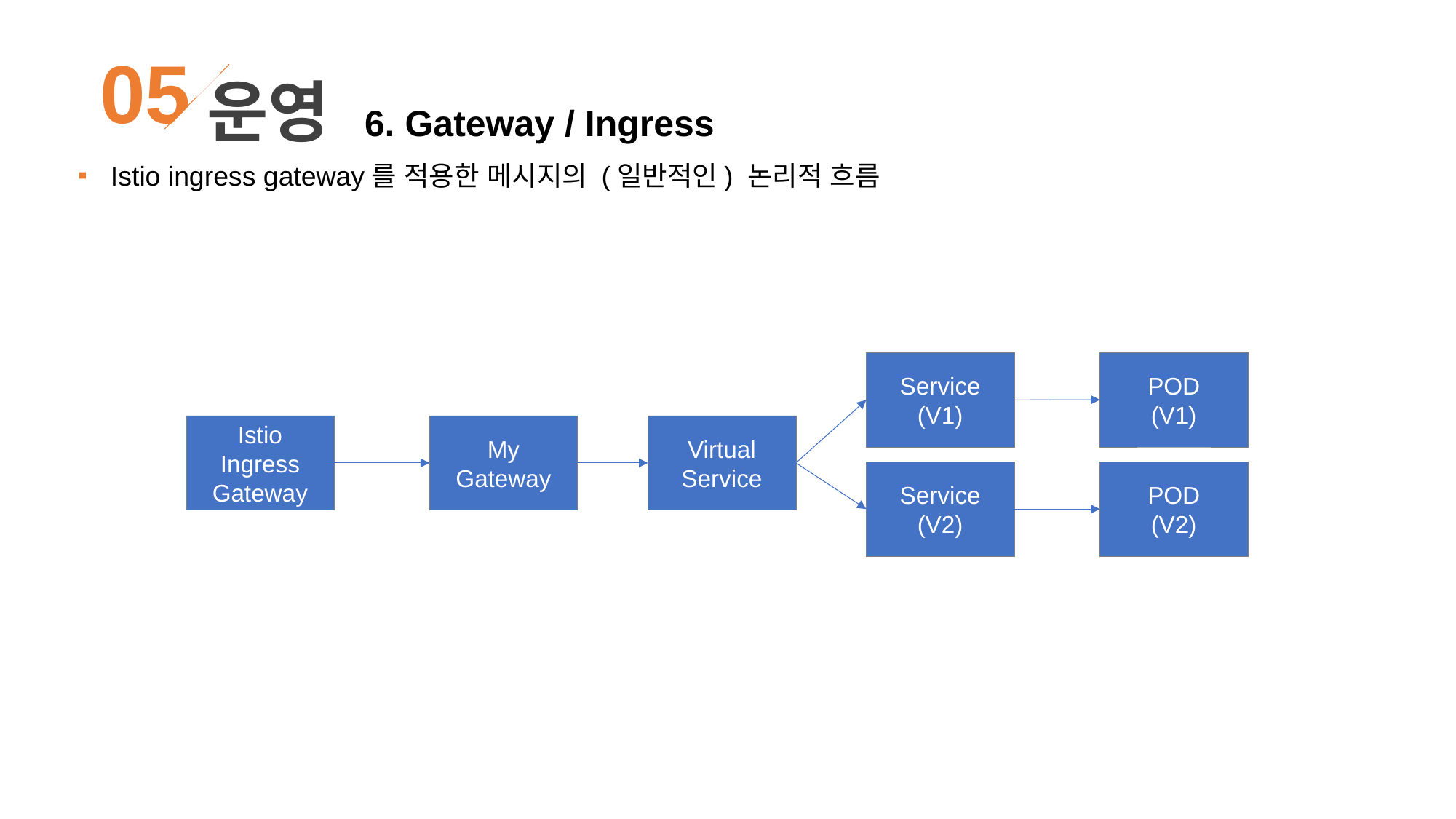

05

운영 6. Gateway / Ingress

Istio ingress gateway를 적용한 메시지의 (일반적인) 논리적 흐름

POD
(V1)
Service
(V1)
Istio Ingress Gateway
My Gateway
Virtual Service
Service
(V2)
POD
(V2)